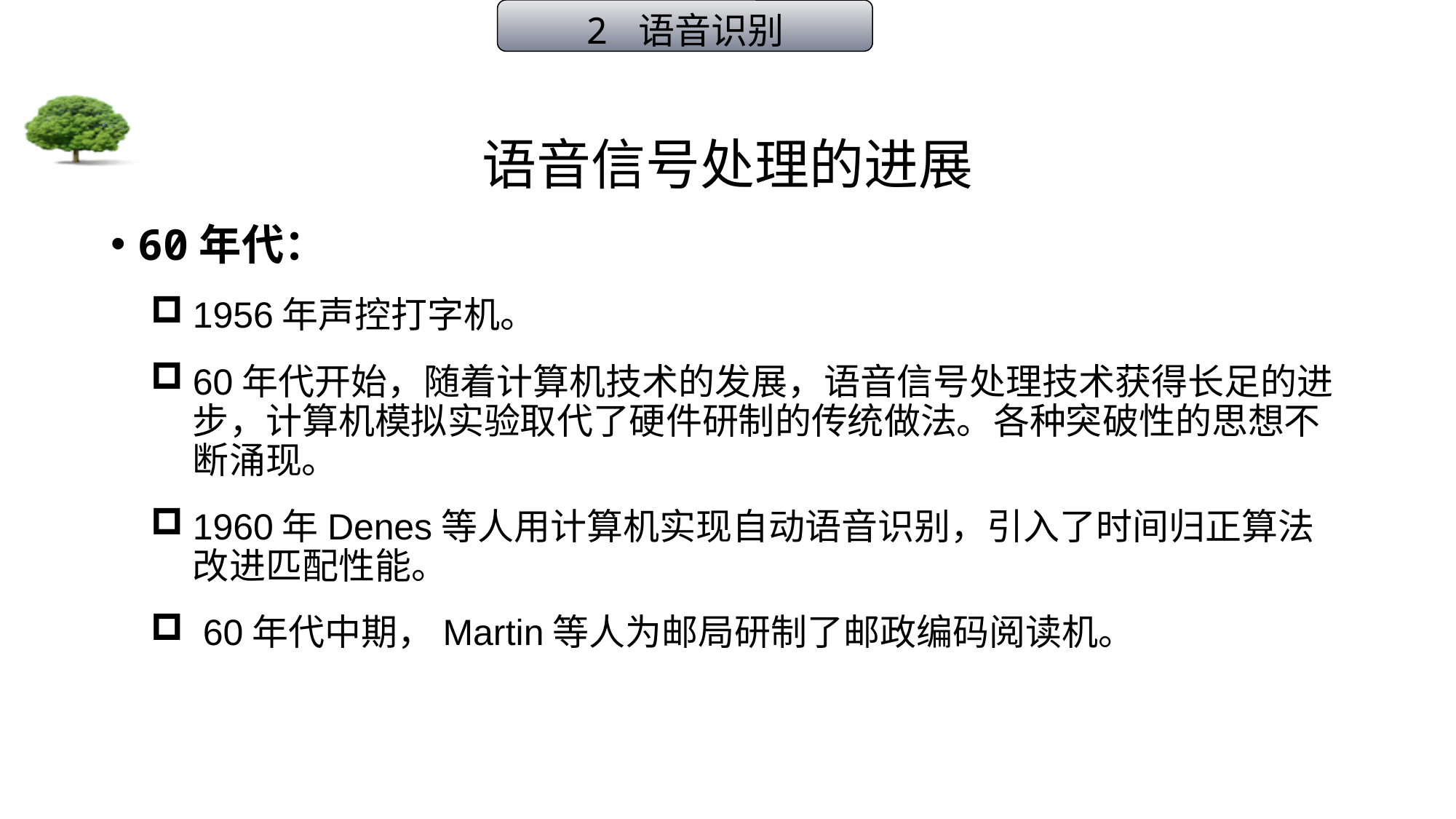

2 语音识别

# 语音信号处理的进展
60年代：
1956年声控打字机。
60年代开始，随着计算机技术的发展，语音信号处理技术获得长足的进步，计算机模拟实验取代了硬件研制的传统做法。各种突破性的思想不断涌现。
1960年Denes等人用计算机实现自动语音识别，引入了时间归正算法改进匹配性能。
 60年代中期，Martin等人为邮局研制了邮政编码阅读机。